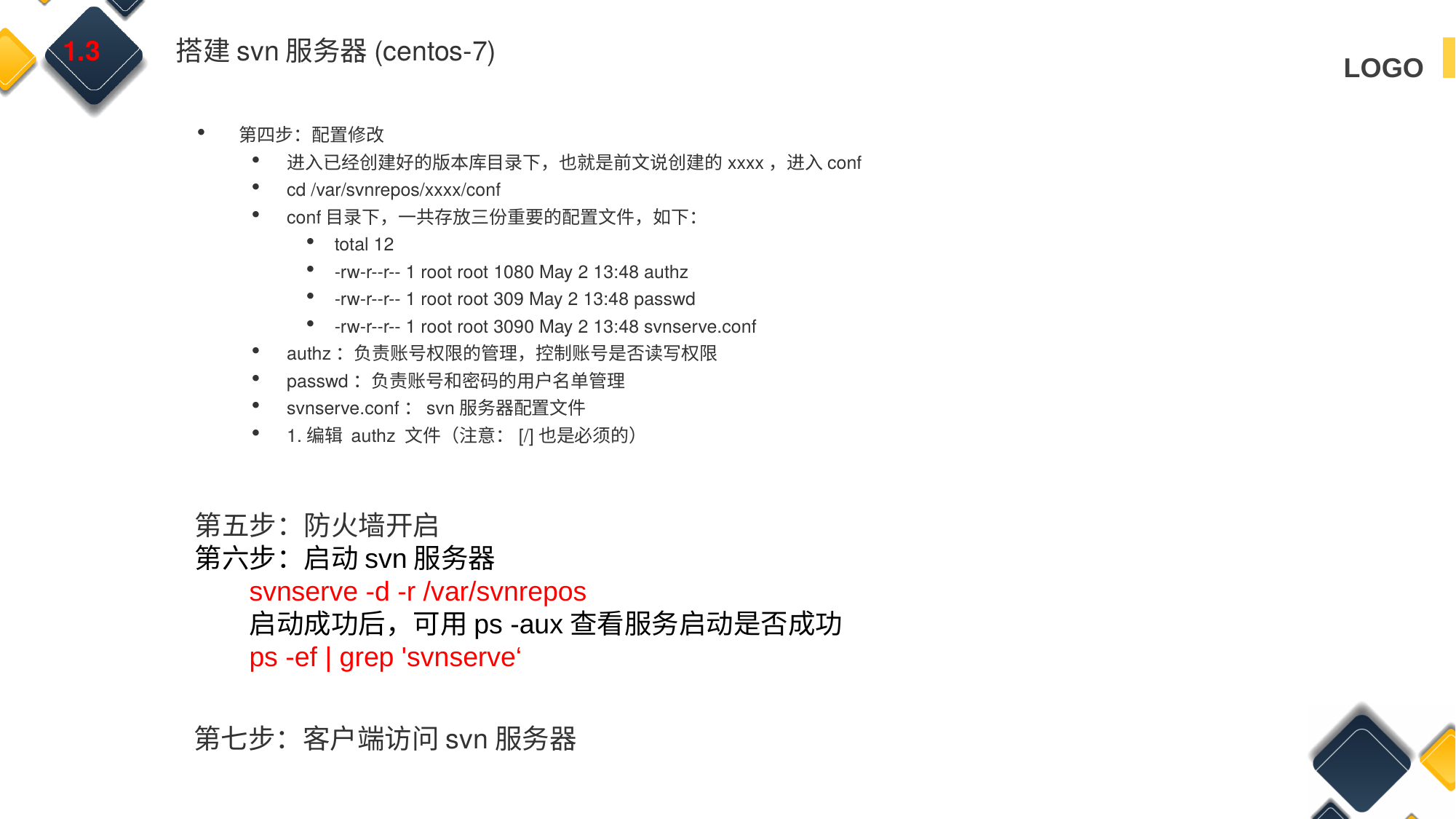

1.3         搭建svn服务器(centos-7)
第四步：配置修改
进入已经创建好的版本库目录下，也就是前文说创建的xxxx，进入conf
cd /var/svnrepos/xxxx/conf
conf目录下，一共存放三份重要的配置文件，如下：
total 12
-rw-r--r-- 1 root root 1080 May 2 13:48 authz
-rw-r--r-- 1 root root 309 May 2 13:48 passwd
-rw-r--r-- 1 root root 3090 May 2 13:48 svnserve.conf
authz：负责账号权限的管理，控制账号是否读写权限
passwd：负责账号和密码的用户名单管理
svnserve.conf：svn服务器配置文件
1.编辑 authz 文件（注意：[/]也是必须的）
第五步：防火墙开启
第六步：启动svn服务器
svnserve -d -r /var/svnrepos
启动成功后，可用ps -aux查看服务启动是否成功
ps -ef | grep 'svnserve‘

第七步：客户端访问svn服务器